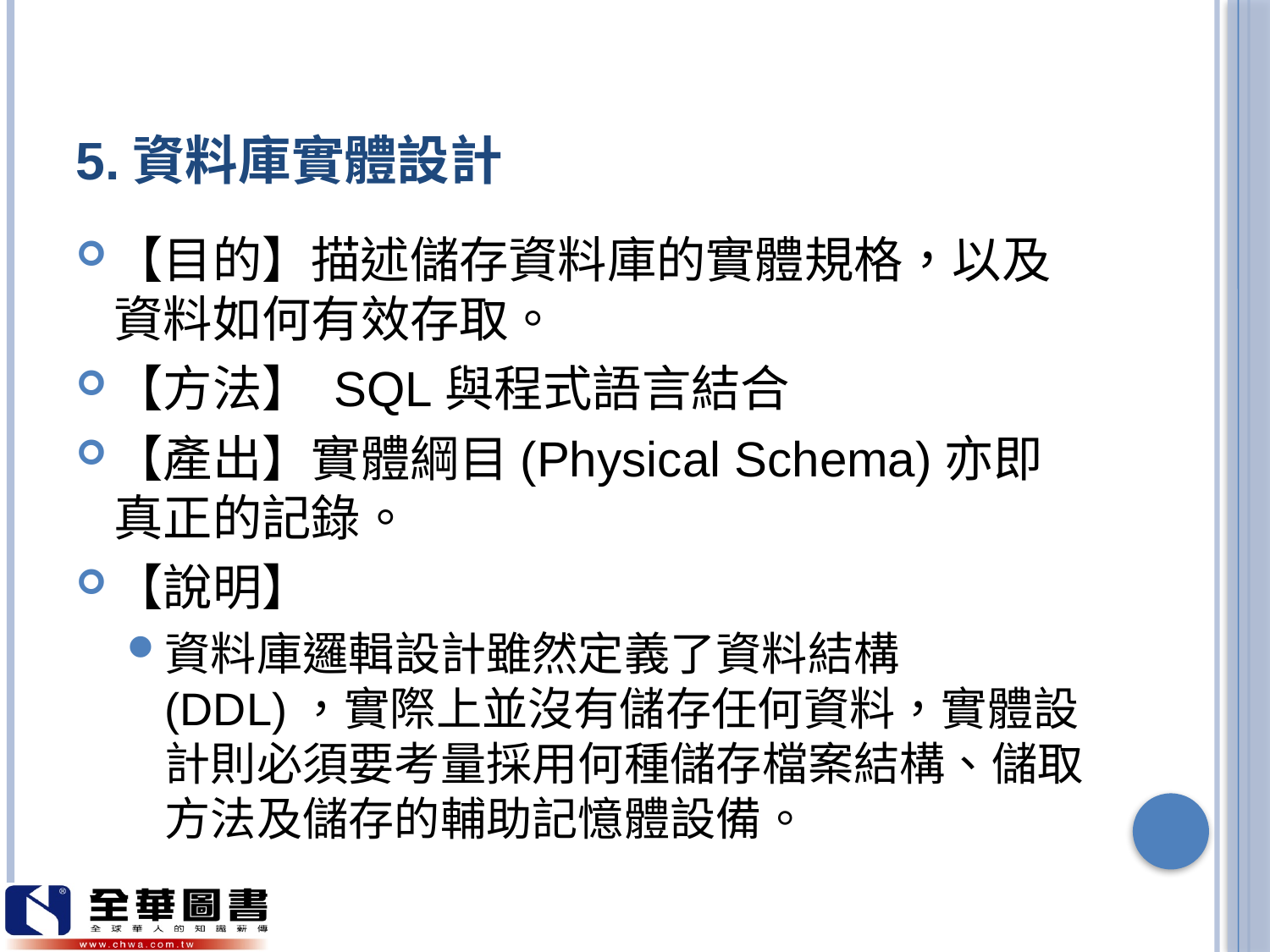

# 5.資料庫實體設計
【目的】描述儲存資料庫的實體規格，以及資料如何有效存取。
【方法】 SQL與程式語言結合
【產出】實體綱目(Physical Schema)亦即真正的記錄。
【說明】
資料庫邏輯設計雖然定義了資料結構(DDL)，實際上並沒有儲存任何資料，實體設計則必須要考量採用何種儲存檔案結構、儲取方法及儲存的輔助記憶體設備。